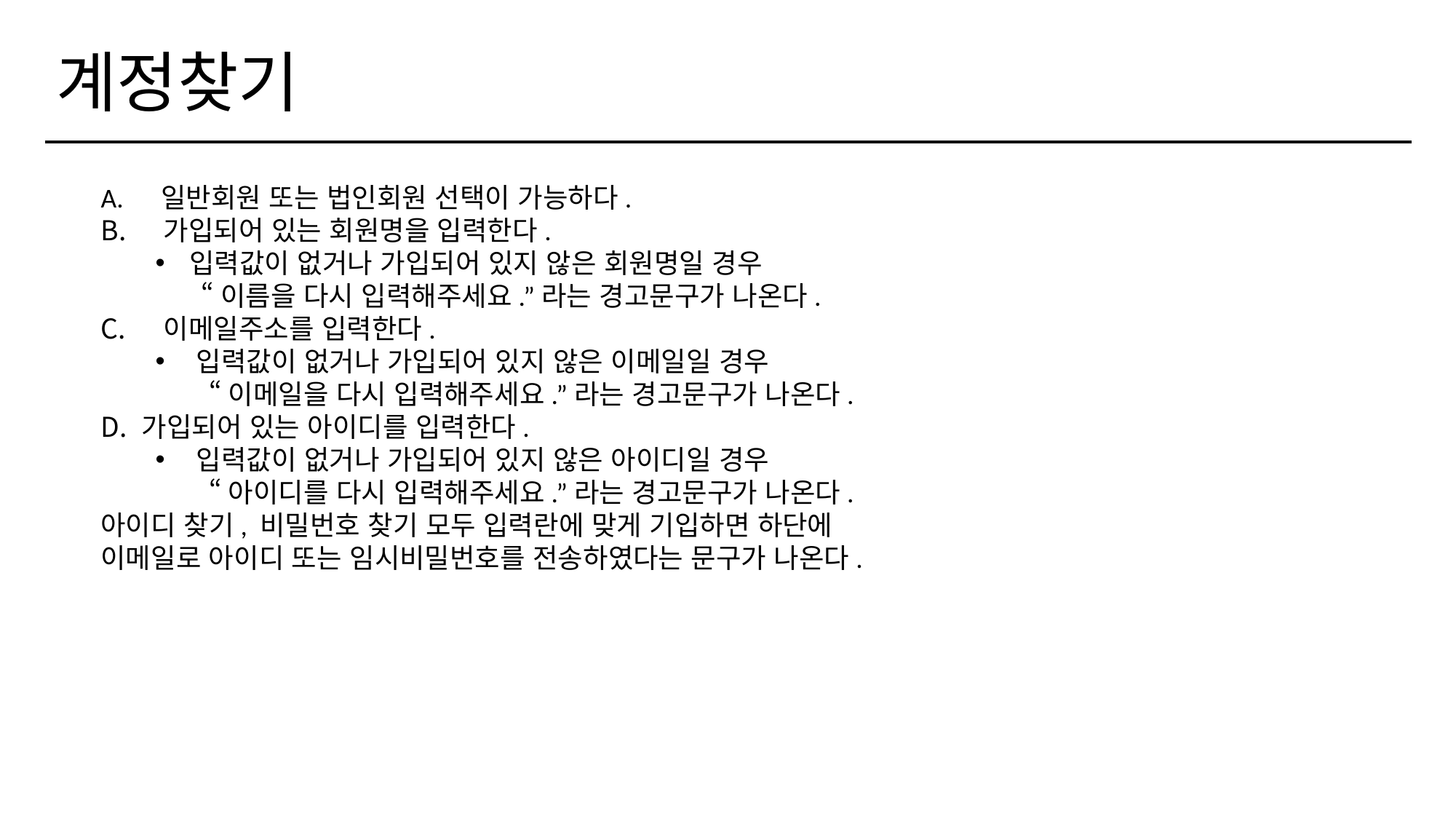

# 계정찾기
A.     일반회원 또는 법인회원 선택이 가능하다.
  가입되어 있는 회원명을 입력한다.
입력값이 없거나 가입되어 있지 않은 회원명일 경우
      “이름을 다시 입력해주세요.”라는 경고문구가 나온다.
  이메일주소를 입력한다.
입력값이 없거나 가입되어 있지 않은 이메일일 경우
       “이메일을 다시 입력해주세요.”라는 경고문구가 나온다.
가입되어 있는 아이디를 입력한다.
입력값이 없거나 가입되어 있지 않은 아이디일 경우
       “아이디를 다시 입력해주세요.”라는 경고문구가 나온다.
아이디 찾기, 비밀번호 찾기 모두 입력란에 맞게 기입하면 하단에
이메일로 아이디 또는 임시비밀번호를 전송하였다는 문구가 나온다.